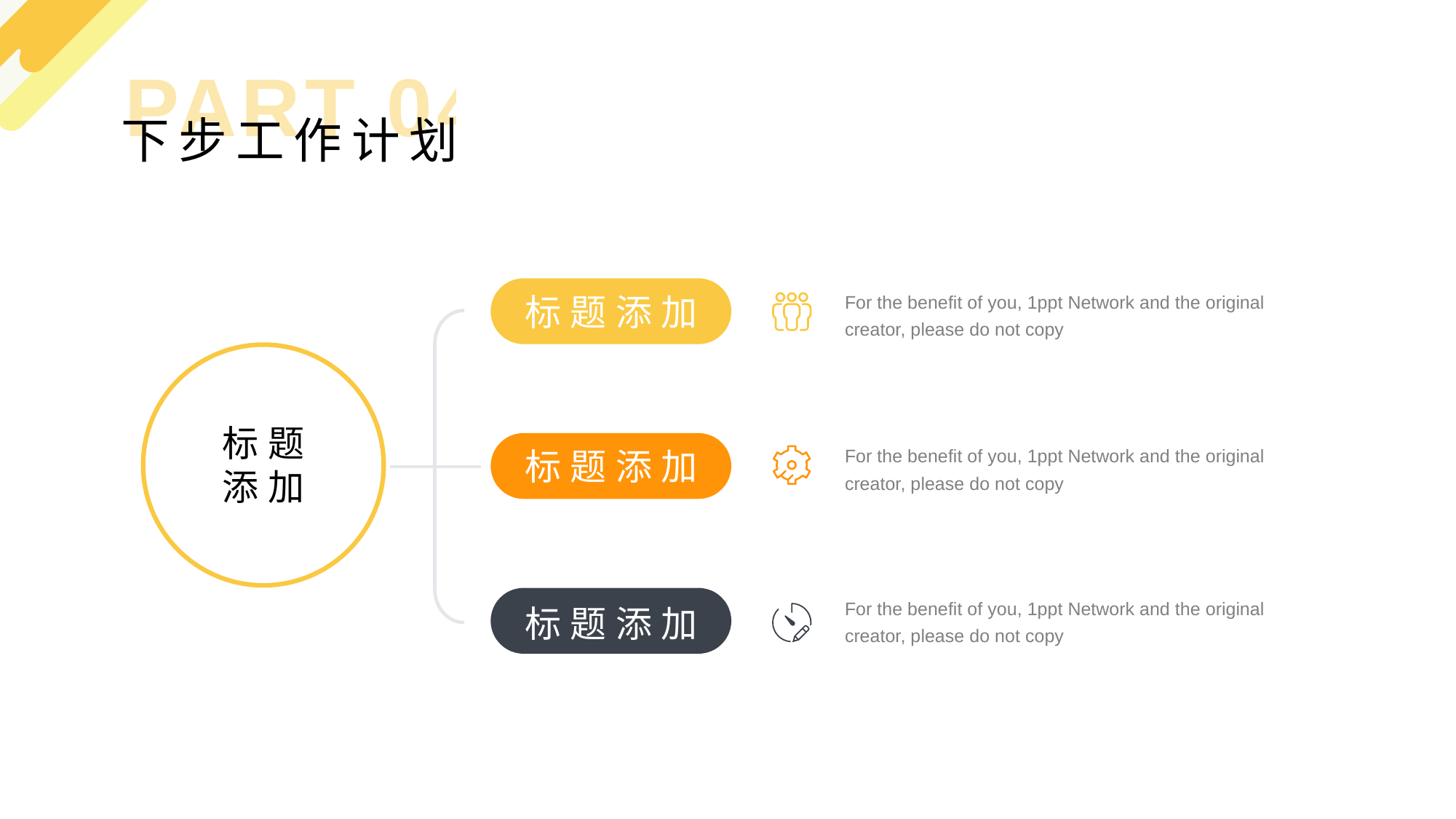

PART 04
下步工作计划

For the benefit of you, 1ppt Network and the original creator, please do not copy
标题添加

标题
添加

For the benefit of you, 1ppt Network and the original creator, please do not copy
标题添加

For the benefit of you, 1ppt Network and the original creator, please do not copy

标题添加